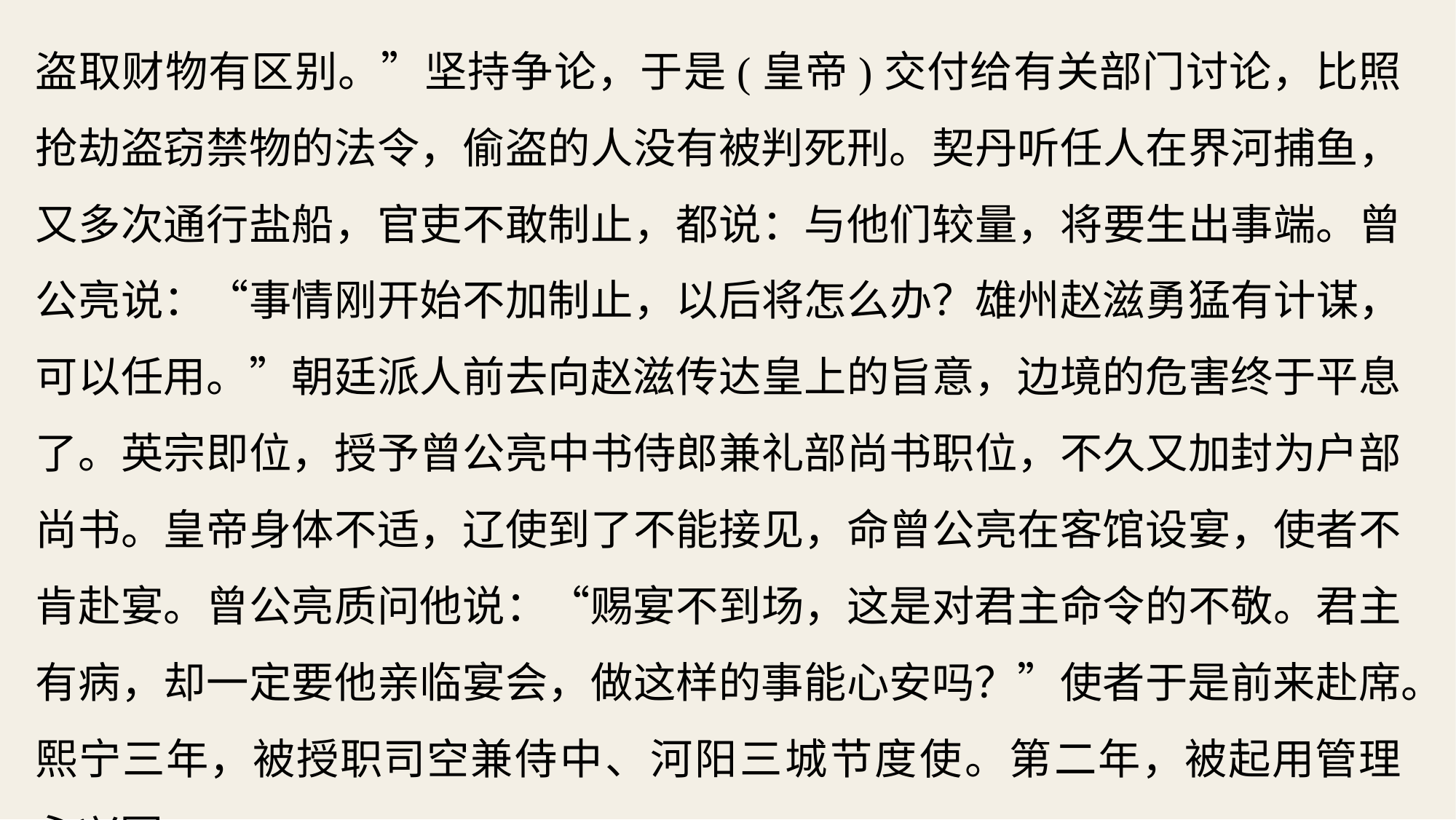

盗取财物有区别。”坚持争论，于是(皇帝)交付给有关部门讨论，比照抢劫盗窃禁物的法令，偷盗的人没有被判死刑。契丹听任人在界河捕鱼，又多次通行盐船，官吏不敢制止，都说：与他们较量，将要生出事端。曾公亮说：“事情刚开始不加制止，以后将怎么办？雄州赵滋勇猛有计谋，可以任用。”朝廷派人前去向赵滋传达皇上的旨意，边境的危害终于平息了。英宗即位，授予曾公亮中书侍郎兼礼部尚书职位，不久又加封为户部尚书。皇帝身体不适，辽使到了不能接见，命曾公亮在客馆设宴，使者不肯赴宴。曾公亮质问他说：“赐宴不到场，这是对君主命令的不敬。君主有病，却一定要他亲临宴会，做这样的事能心安吗？”使者于是前来赴席。熙宁三年，被授职司空兼侍中、河阳三城节度使。第二年，被起用管理永兴军。